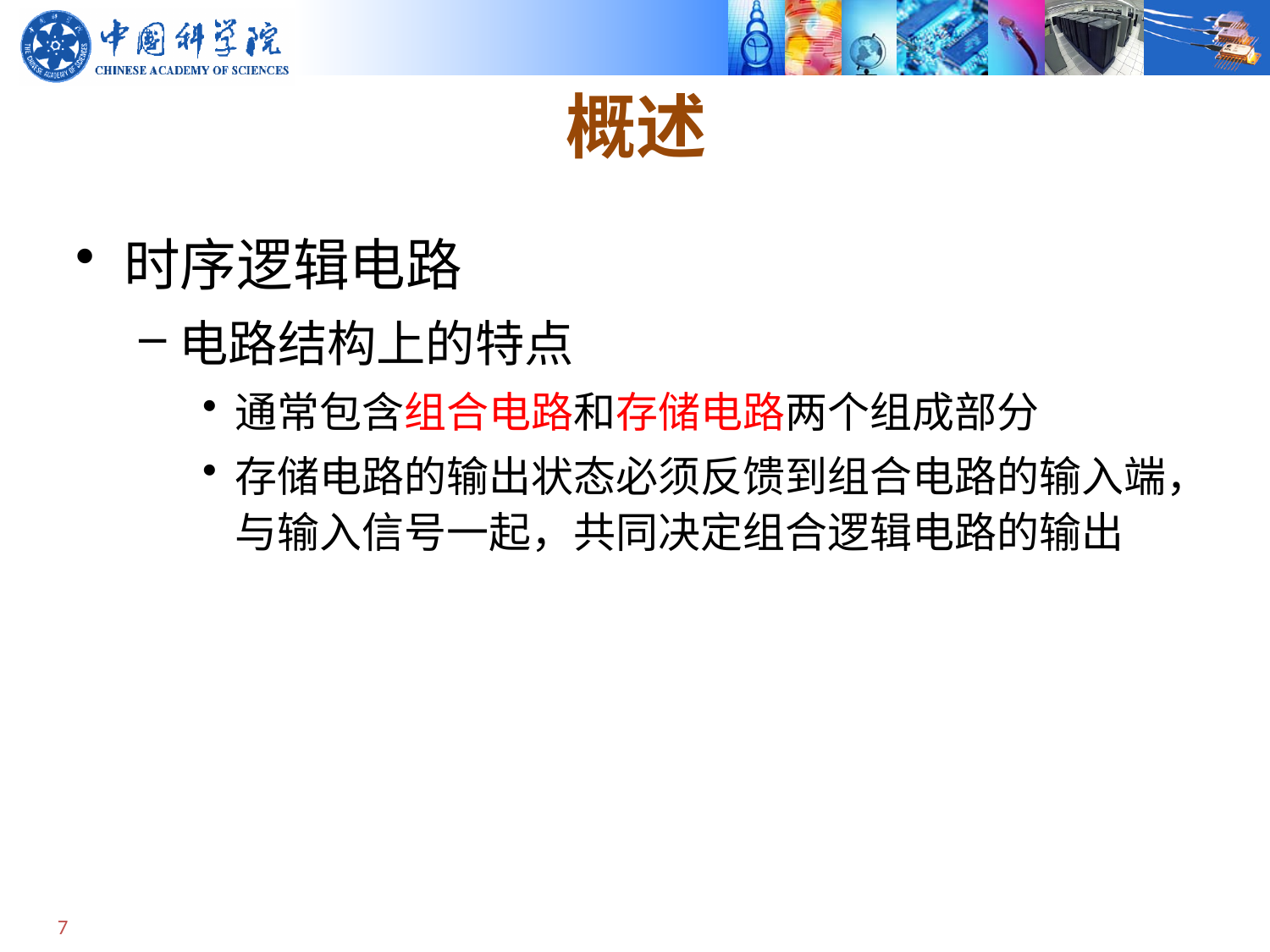

# 概述
时序逻辑电路
电路结构上的特点
通常包含组合电路和存储电路两个组成部分
存储电路的输出状态必须反馈到组合电路的输入端，与输入信号一起，共同决定组合逻辑电路的输出